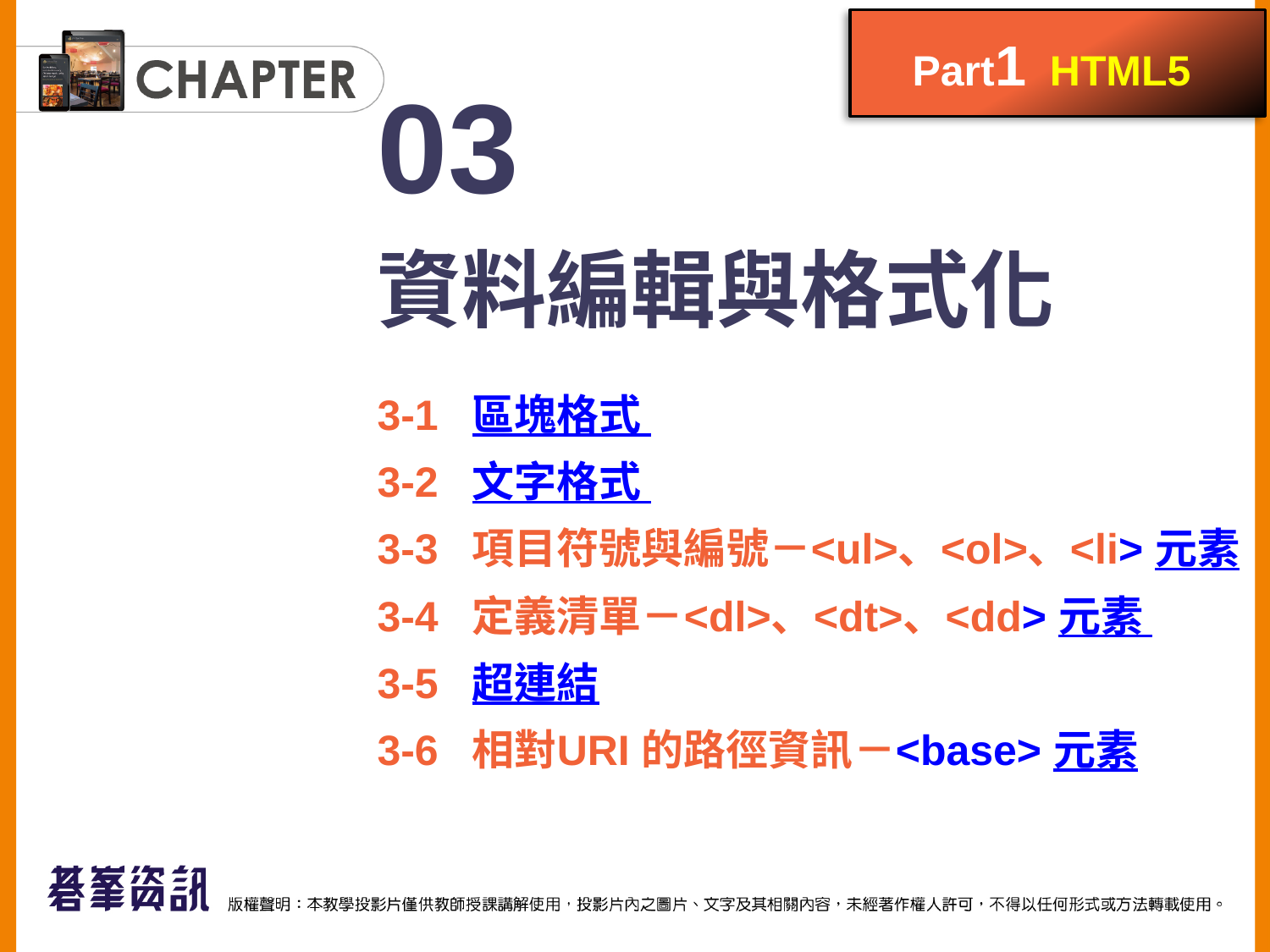

Part1  HTML5
03
資料編輯與格式化
3-1  區塊格式
3-2  文字格式
3-3  項目符號與編號－<ul>、<ol>、<li> 元素
3-4  定義清單－<dl>、<dt>、<dd> 元素
3-5  超連結
3-6  相對URI 的路徑資訊－<base> 元素